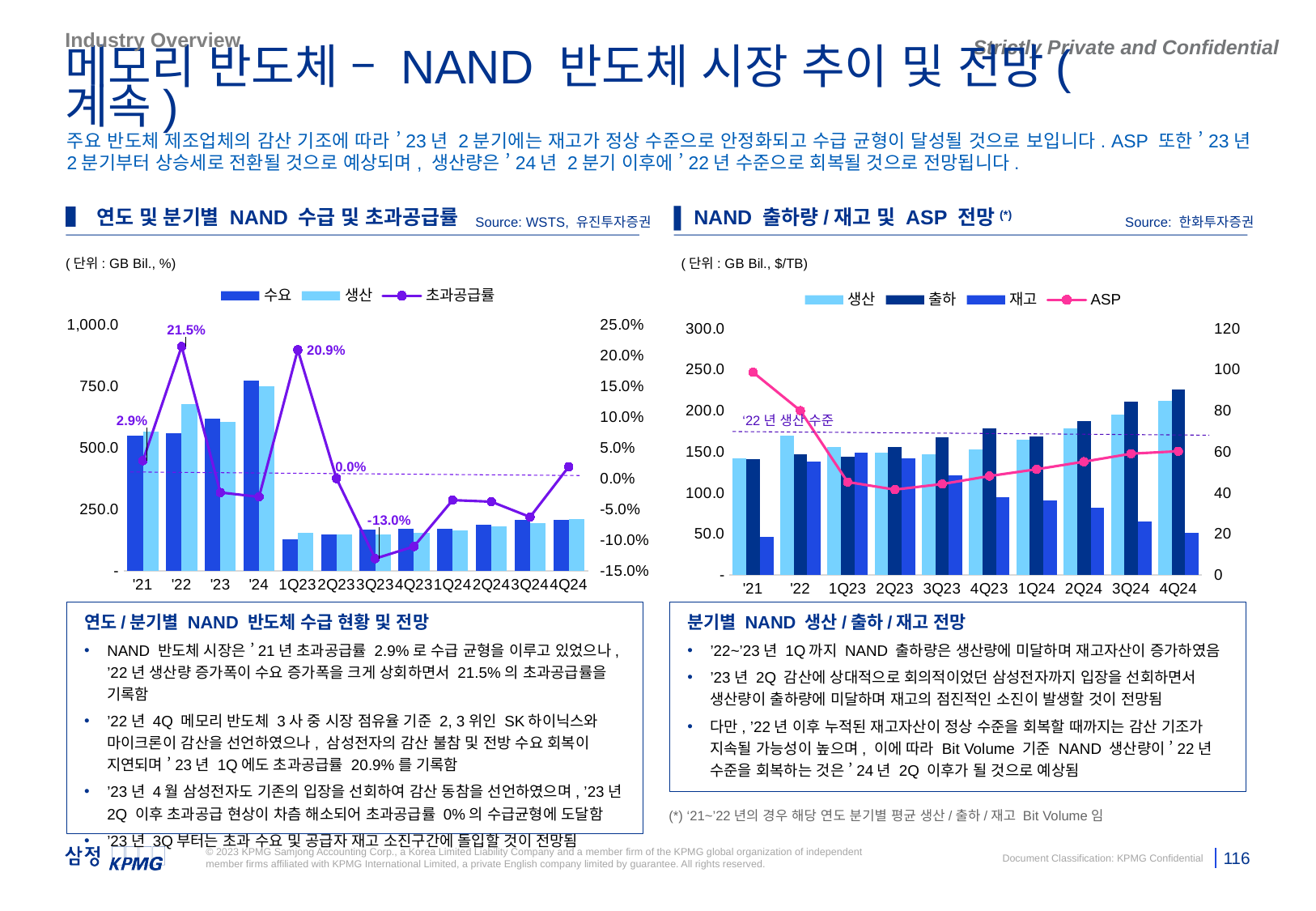

### Chart

| Category | DRAM 재고 | ASP |
|---|---|---|
| 1Q20 | 2.9 | 3.3 |
|  | 2.7 | 3.6 |
|  | 2.3 | 3.4 |
|  | 1.9 | 2.9 |
| 1Q21 | 1.4 | 3.3 |
|  | 0.8 | 3.8 |
|  | 0.6 | 4.1 |
|  | 0.8 | 4.0 |
| 1Q22 | 1.4 | 3.9 |
|  | 1.8 | 3.5 |
|  | 2.7 | 2.8 |
|  | 3.8 | 2.2 |
| 1Q23 | 4.8 | 1.8 |
|  | 4.8 | 1.5 |
|  | 3.9 | 1.6 |
|  | 2.5 | 1.7 |
| 1Q24E | 1.9 | 1.9 |
Industry Overview
메모리 반도체 – NAND 반도체 시장 추이 및 전망(계속)
주요 반도체 제조업체의 감산 기조에 따라 ’23년 2분기에는 재고가 정상 수준으로 안정화되고 수급 균형이 달성될 것으로 보입니다. ASP 또한 ’23년 2분기부터 상승세로 전환될 것으로 예상되며, 생산량은 ’24년 2분기 이후에 ’22년 수준으로 회복될 것으로 전망됩니다.
▌ 분기별 DRAM 생산/출하/재고 전망(*)

▌ 연도 및 분기별 NAND 수급 및 초과공급률

▌ NAND 출하량/재고 및 ASP 전망(*)

Source: 한화투자증권
Source: WSTS, 유진투자증권
(단위: GB Bil., %)
(단위: GB Bil., $/TB)

### Chart

| Category | 생산 | 출하 | 재고 |
|---|---|---|---|
| '21 | 5.825 | 6.1 | 0.8 |
| '22 | 7.05 | 6.3 | 3.8 |
| 1Q23 | 6.4 | 5.4 | 4.8 |
| 2Q23 | 6.0 | 6.1 | 4.7 |
| 3Q23 | 5.9 | 6.7 | 3.9 |
| 4Q23 | 6.0 | 7.5 | 2.4 |
| 1Q24 | 6.5 | 7.1 | 1.8 |
| 2Q24 | 7.1 | 7.4 | 1.5 |
| 3Q24 | 7.7 | 7.9 | 1.3 |
| 4Q24 | 8.2 | 8.3 | 1.1 |

### Chart

| Category | 수요 | 생산 | 초과공급률 |
|---|---|---|---|
| 2021 | 23.5 | 23.3 | -0.008510638297872353 |
| 2022 | 23.3 | 28.2 | 0.2103004291845494 |
| 2023 | 24.400000000000002 | 24.3 | -0.004098360655737765 |
| 2024 | 29.599999999999998 | 29.5 | -0.0033783783783782884 |
| 1Q23 | 4.9 | 6.4 | 0.30612244897959173 |
| 2Q23 | 5.7 | 6.0 | 0.05263157894736836 |
| 3Q23E | 6.8 | 5.9 | -0.13235294117647056 |
| 4Q23E | 7.0 | 6.0 | -0.1428571428571429 |
| 1Q24E | 6.5 | 6.5 | 0.0 |
| 2Q24E | 6.9 | 7.1 | 0.02898550724637672 |
| 3Q24E | 8.0 | 7.7 | -0.03749999999999998 |
| 4Q24E | 8.2 | 8.2 | 0.0 |

### Chart

| Category | 수요 | 생산 | 초과공급률 |
|---|---|---|---|
| '21 | 551.0 | 567.0 | 0.029038112522685955 |
| '22 | 559.0 | 679.0 | 0.21466905187835428 |
| '23 | 619.0 | 605.0 | -0.022617124394184174 |
| '24 | 773.0 | 750.0 | -0.02975420439844756 |
| 1Q23 | 129.0 | 156.0 | 0.20930232558139528 |
| 2Q23 | 149.0 | 149.0 | 0.0 |
| 3Q23 | 169.0 | 147.0 | -0.1301775147928994 |
| 4Q23 | 172.0 | 153.0 | -0.11046511627906974 |
| 1Q24 | 171.0 | 165.0 | -0.03508771929824561 |
| 2Q24 | 186.0 | 179.0 | -0.037634408602150504 |
| 3Q24 | 208.0 | 195.0 | -0.0625 |
| 4Q24 | 208.0 | 212.0 | 0.019230769230769162 |

### Chart

| Category | 생산 | 출하 | 재고 | ASP |
|---|---|---|---|---|
| '21 | 141.75 | 141.5 | 46.0 | 98.8 |
| '22 | 169.75 | 147.0 | 138.0 | 80.1 |
| 1Q23 | 156.0 | 144.0 | 149.0 | 45.3 |
| 2Q23 | 149.0 | 156.0 | 142.0 | 41.6 |
| 3Q23 | 147.0 | 168.0 | 121.0 | 44.3 |
| 4Q23 | 153.0 | 179.0 | 95.0 | 48.2 |
| 1Q24 | 165.0 | 169.0 | 91.0 | 51.5 |
| 2Q24 | 179.0 | 188.0 | 82.0 | 55.2 |
| 3Q24 | 195.0 | 211.0 | 65.0 | 59.1 |
| 4Q24 | 212.0 | 226.0 | 51.0 | 60.3 |
‘22년 생산 수준
‘22년 생산 수준
연도/분기별 NAND 반도체 수급 현황 및 전망
NAND 반도체 시장은 ’21년 초과공급률 2.9%로 수급 균형을 이루고 있었으나, ’22년 생산량 증가폭이 수요 증가폭을 크게 상회하면서 21.5%의 초과공급률을 기록함
’22년 4Q 메모리 반도체 3사 중 시장 점유율 기준 2, 3위인 SK하이닉스와 마이크론이 감산을 선언하였으나, 삼성전자의 감산 불참 및 전방 수요 회복이 지연되며 ’23년 1Q에도 초과공급률 20.9%를 기록함
’23년 4월 삼성전자도 기존의 입장을 선회하여 감산 동참을 선언하였으며, ’23년 2Q 이후 초과공급 현상이 차츰 해소되어 초과공급률 0%의 수급균형에 도달함
’23년 3Q부터는 초과 수요 및 공급자 재고 소진구간에 돌입할 것이 전망됨
분기별 NAND 생산/출하/재고 전망
’22~’23년 1Q까지 NAND 출하량은 생산량에 미달하며 재고자산이 증가하였음
’23년 2Q 감산에 상대적으로 회의적이었던 삼성전자까지 입장을 선회하면서 생산량이 출하량에 미달하며 재고의 점진적인 소진이 발생할 것이 전망됨
다만, ’22년 이후 누적된 재고자산이 정상 수준을 회복할 때까지는 감산 기조가 지속될 가능성이 높으며, 이에 따라 Bit Volume 기준 NAND 생산량이 ’22년 수준을 회복하는 것은 ’24년 2Q 이후가 될 것으로 예상됨
분기별 NAND 생산/출하/재고 전망
’22~’23년 1Q까지 DRAM 출하량은 생산량에 미달하며 재고자산이 증가하였음
’23년 2Q 감산에 상대적으로 회의적이었던 삼성전자까지 입장을 선회하면서 생산량이 출하량에 미달하며 재고의 점진적인 소진이 발생할 것이 전망됨
다만, ’22년 이후 누적된 재고자산이 정상 수준을 회복할 때까지는 감산 기조가 지속될 가능성이 높으며, 이에 따라 Bit Volume 기준 DRAM 생산량이 ’22년 수준을 회복하는 것은 ‘24년 2Q 이후가 될 것으로 예상됨
연도/분기별 NAND 반도체 수급 현황 및 전망
DRAM 반도체 시장은 ’21년 초과공급률 -0.9%로 수급 균형을 이루고 있었으나, ’22년 생산량 증가폭이 수요 증가폭을 크게 상회하면서 21%의 초과공급률을 기록함
’22년 4Q 메모리 반도체 3사 중 시장 점유율 기준 2, 3위인 SK하이닉스와 마이크론이 감산을 선언하였으나, 삼성전자의 감산 불참 및 전방 수요 회복이 지연되며 ’23년 1Q 초과공급률이 30.6%로, 전기 대비 9.6%p 증가함
’23년 4월 삼성전자도 기존의 입장을 선회하여 감산 동참을 선언함에 따라 ’23년 2Q 이후 초과공급 현상이 차츰 해소되어 ’23년 3Q부터는 초과 수요 및 공급자 재고 소진구간에 돌입할 것이 전망됨
(*) ‘21~’22년의 경우 해당 연도 분기별 평균 생산/출하/재고 Bit Volume임